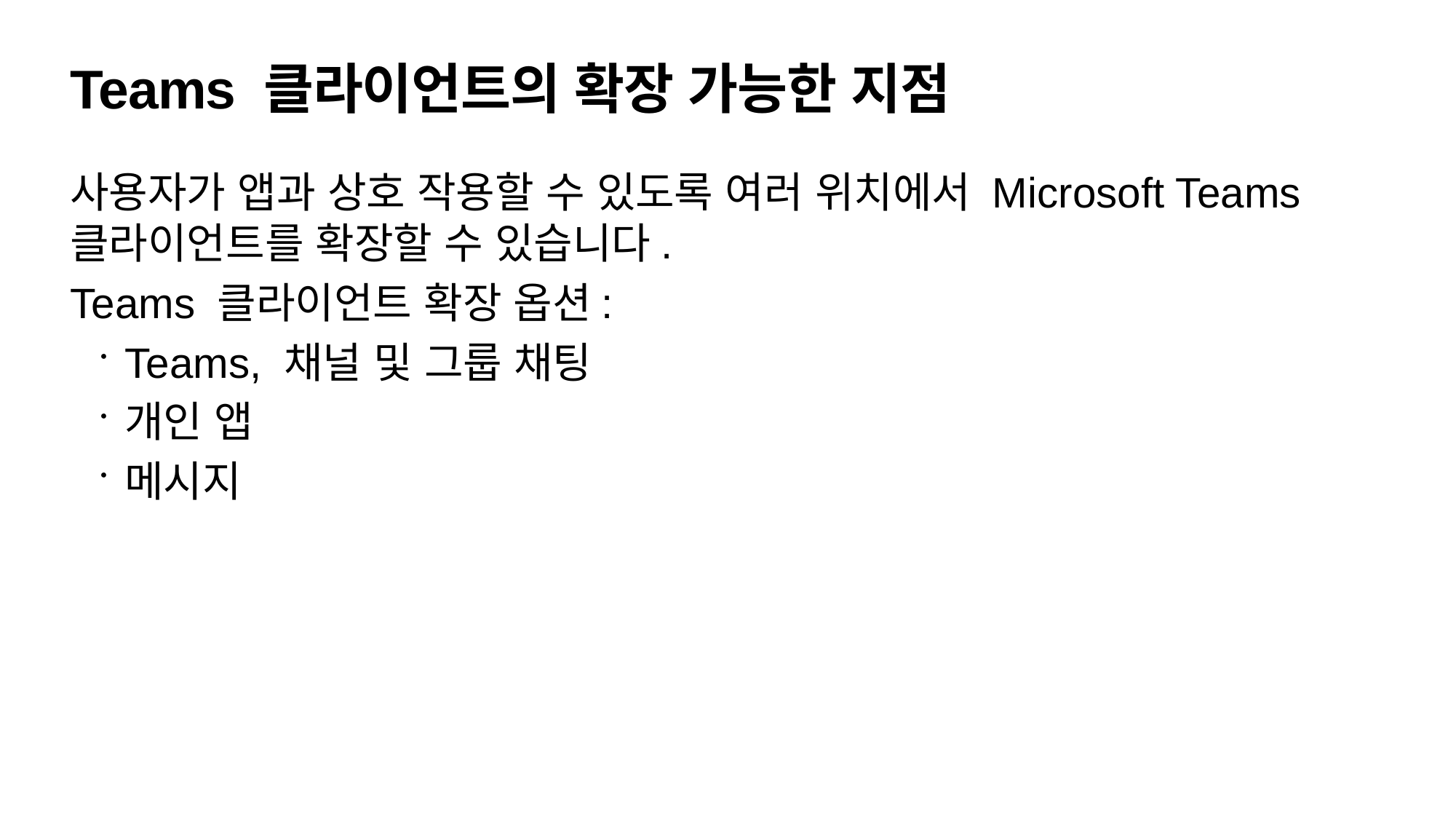

# Teams 클라이언트의 확장 가능한 지점
사용자가 앱과 상호 작용할 수 있도록 여러 위치에서 Microsoft Teams 클라이언트를 확장할 수 있습니다.
Teams 클라이언트 확장 옵션:
Teams, 채널 및 그룹 채팅
개인 앱
메시지